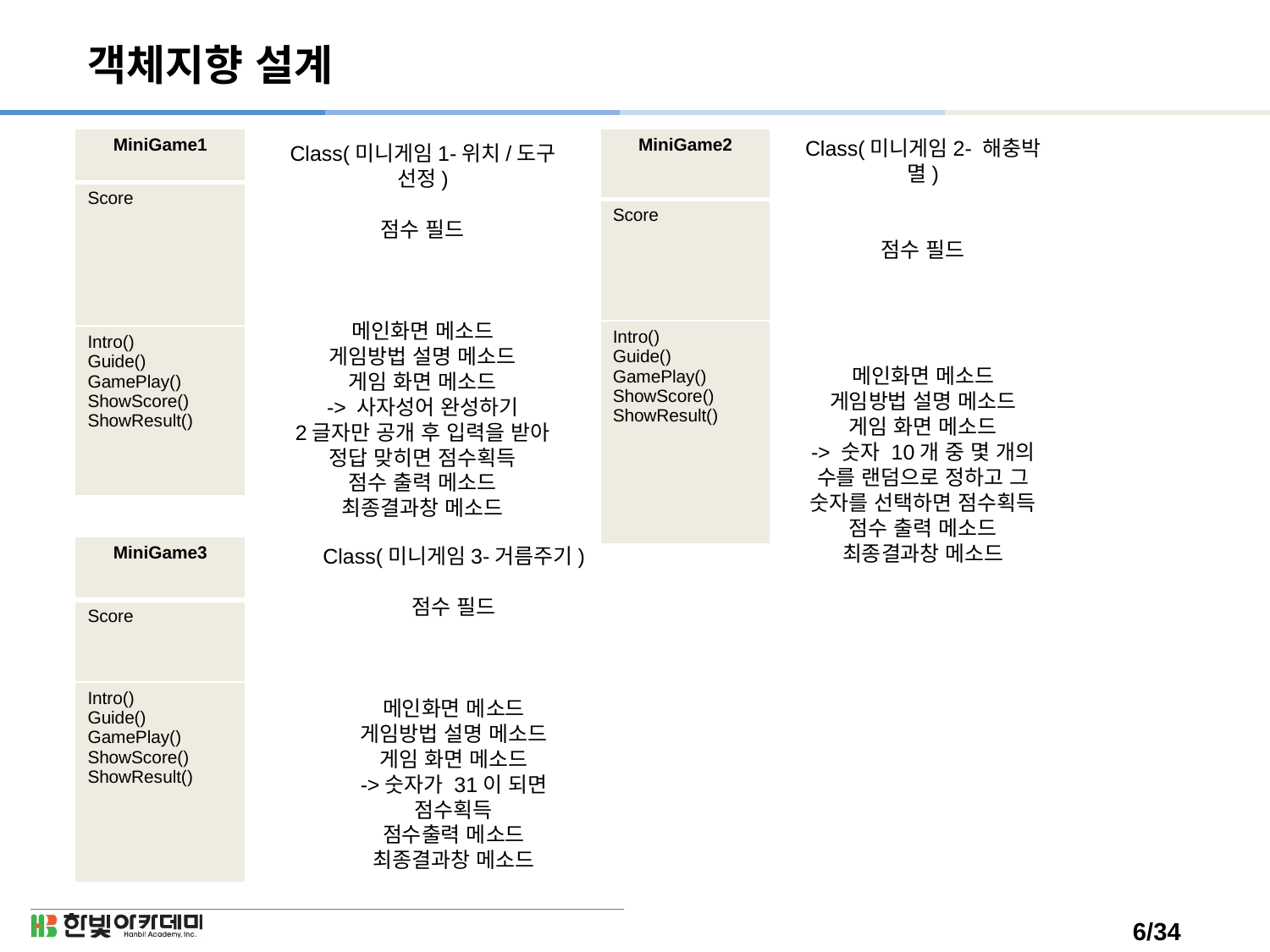

# 객체지향 설계
| MiniGame2 |
| --- |
| Score |
| Intro() Guide() GamePlay() ShowScore() ShowResult() |
Class(미니게임2- 해충박멸)

점수 필드

메인화면 메소드
게임방법 설명 메소드
게임 화면 메소드
-> 숫자 10개 중 몇 개의 수를 랜덤으로 정하고 그 숫자를 선택하면 점수획득
점수 출력 메소드
최종결과창 메소드

| MiniGame1 |
| --- |
| Score |
| Intro() Guide() GamePlay() ShowScore() ShowResult() |
Class(미니게임1-위치/도구 선정)

점수 필드

메인화면 메소드
게임방법 설명 메소드
게임 화면 메소드
-> 사자성어 완성하기
2글자만 공개 후 입력을 받아 정답 맞히면 점수획득
점수 출력 메소드
최종결과창 메소드
| MiniGame3 |
| --- |
| Score |
| Intro() Guide() GamePlay() ShowScore() ShowResult() |
Class(미니게임3-거름주기)

점수 필드

메인화면 메소드
게임방법 설명 메소드
게임 화면 메소드
->숫자가 31이 되면 점수획득
점수출력 메소드
최종결과창 메소드